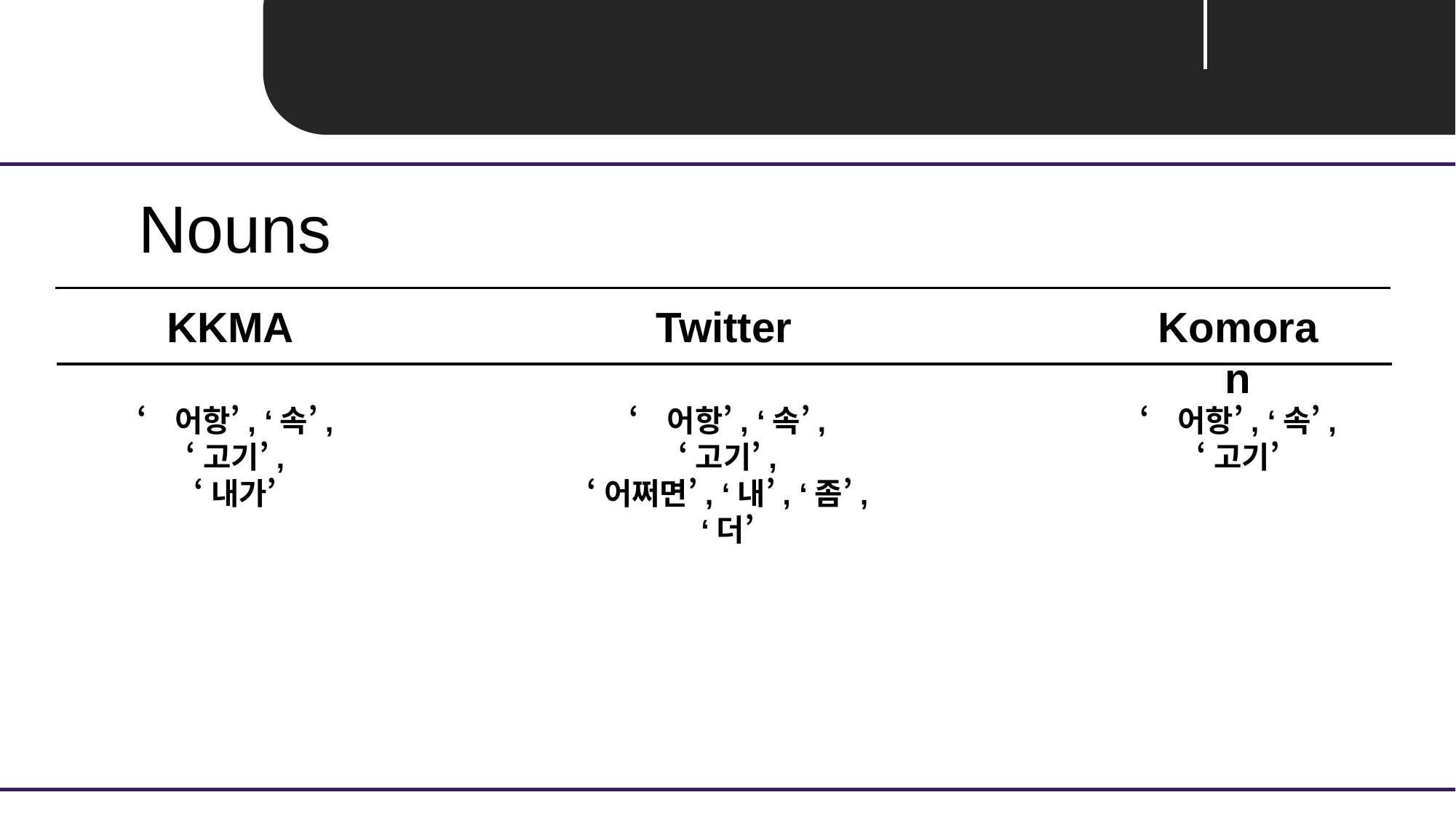

Unit  03 ㅣ  Tokenizing
Nouns
KKMA
Twitter
Komoran
‘어항’, ‘속’,
‘고기’,
‘내가’
‘어항’, ‘속’,
‘고기’,
‘어쩌면’, ‘내’, ‘좀’, ‘더’
‘어항’, ‘속’,
‘고기’